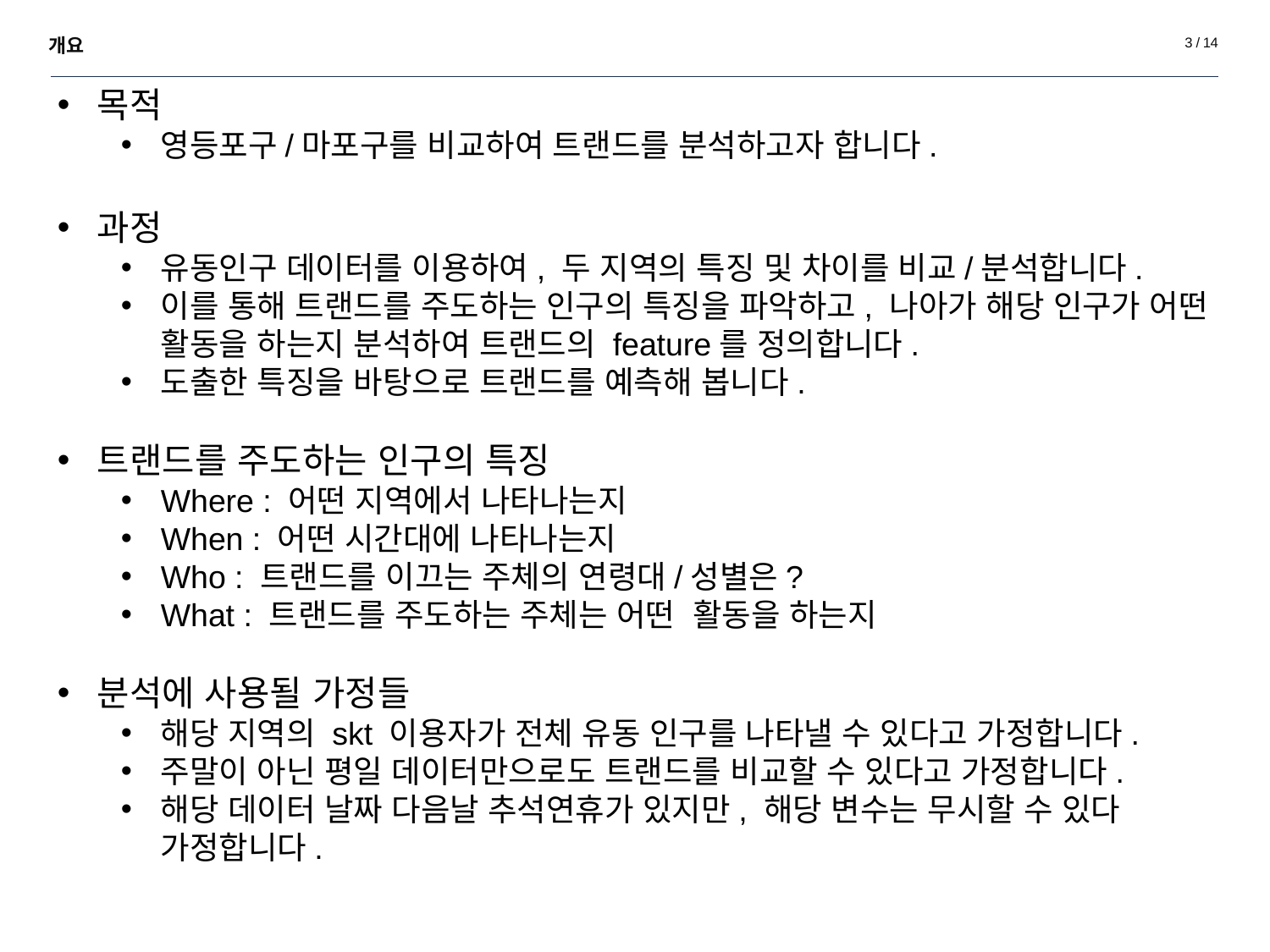

개요
3 / 14
목적
영등포구/마포구를 비교하여 트랜드를 분석하고자 합니다.

과정
유동인구 데이터를 이용하여, 두 지역의 특징 및 차이를 비교/분석합니다.
이를 통해 트랜드를 주도하는 인구의 특징을 파악하고, 나아가 해당 인구가 어떤 활동을 하는지 분석하여 트랜드의 feature를 정의합니다.
도출한 특징을 바탕으로 트랜드를 예측해 봅니다.

트랜드를 주도하는 인구의 특징
Where : 어떤 지역에서 나타나는지
When : 어떤 시간대에 나타나는지
Who : 트랜드를 이끄는 주체의 연령대/성별은?
What : 트랜드를 주도하는 주체는 어떤  활동을 하는지

분석에 사용될 가정들
해당 지역의 skt 이용자가 전체 유동 인구를 나타낼 수 있다고 가정합니다.
주말이 아닌 평일 데이터만으로도 트랜드를 비교할 수 있다고 가정합니다.
해당 데이터 날짜 다음날 추석연휴가 있지만, 해당 변수는 무시할 수 있다 가정합니다.